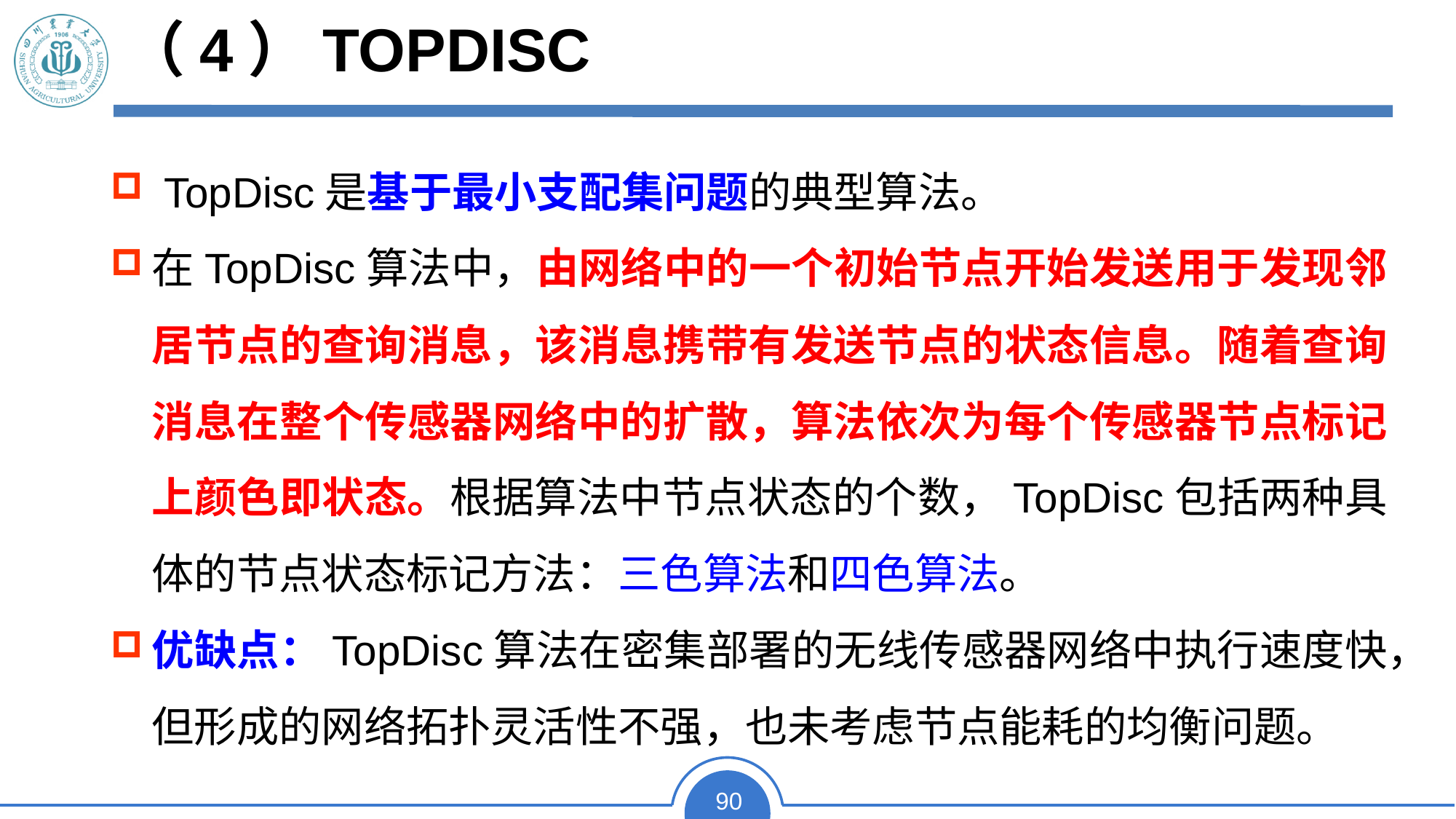

# （4）TopDisc
 TopDisc是基于最小支配集问题的典型算法。
在TopDisc算法中，由网络中的一个初始节点开始发送用于发现邻居节点的查询消息，该消息携带有发送节点的状态信息。随着查询消息在整个传感器网络中的扩散，算法依次为每个传感器节点标记上颜色即状态。根据算法中节点状态的个数，TopDisc包括两种具体的节点状态标记方法：三色算法和四色算法。
优缺点：TopDisc算法在密集部署的无线传感器网络中执行速度快，但形成的网络拓扑灵活性不强，也未考虑节点能耗的均衡问题。